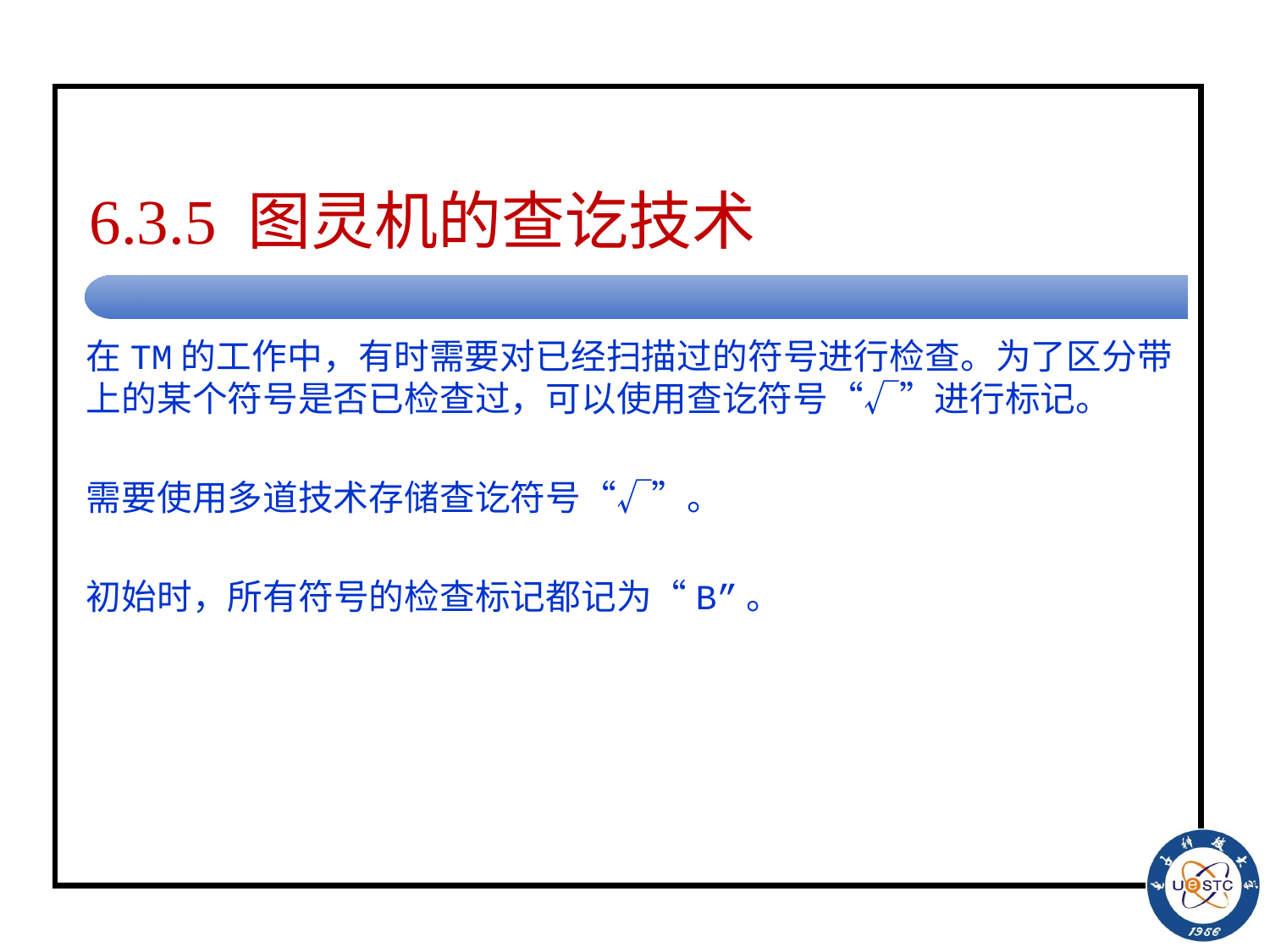

# 6.3.5 图灵机的查讫技术
在TM的工作中，有时需要对已经扫描过的符号进行检查。为了区分带上的某个符号是否已检查过，可以使用查讫符号“√”进行标记。

需要使用多道技术存储查讫符号“√”。

初始时，所有符号的检查标记都记为“B”。